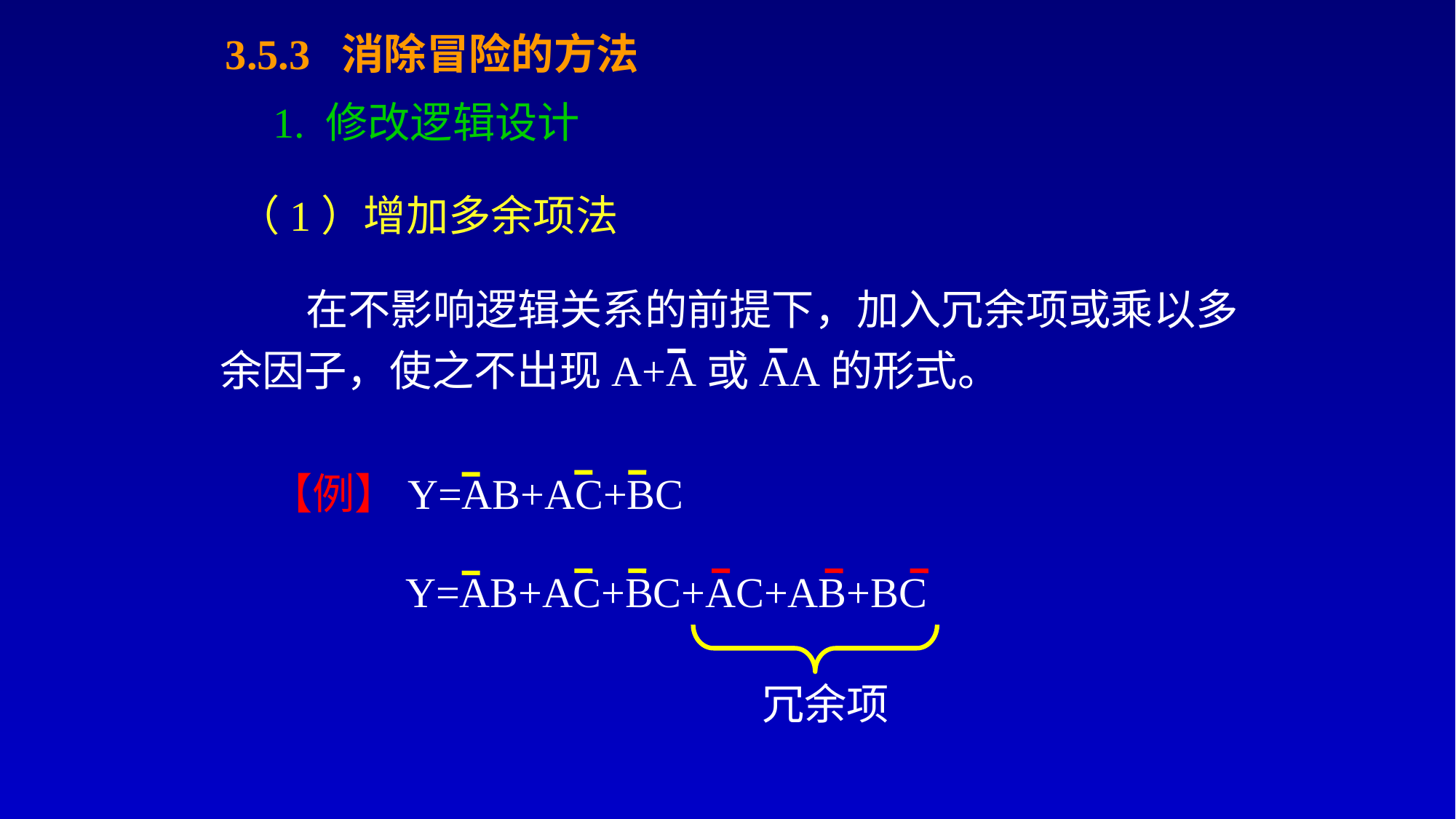

# 3.5.3  消除冒险的方法
1. 修改逻辑设计
（1）增加多余项法
        在不影响逻辑关系的前提下，加入冗余项或乘以多余因子，使之不出现A+A或AA的形式。

【例】Y=AB+AC+BC

            Y=AB+AC+BC+AC+AB+BC

冗余项